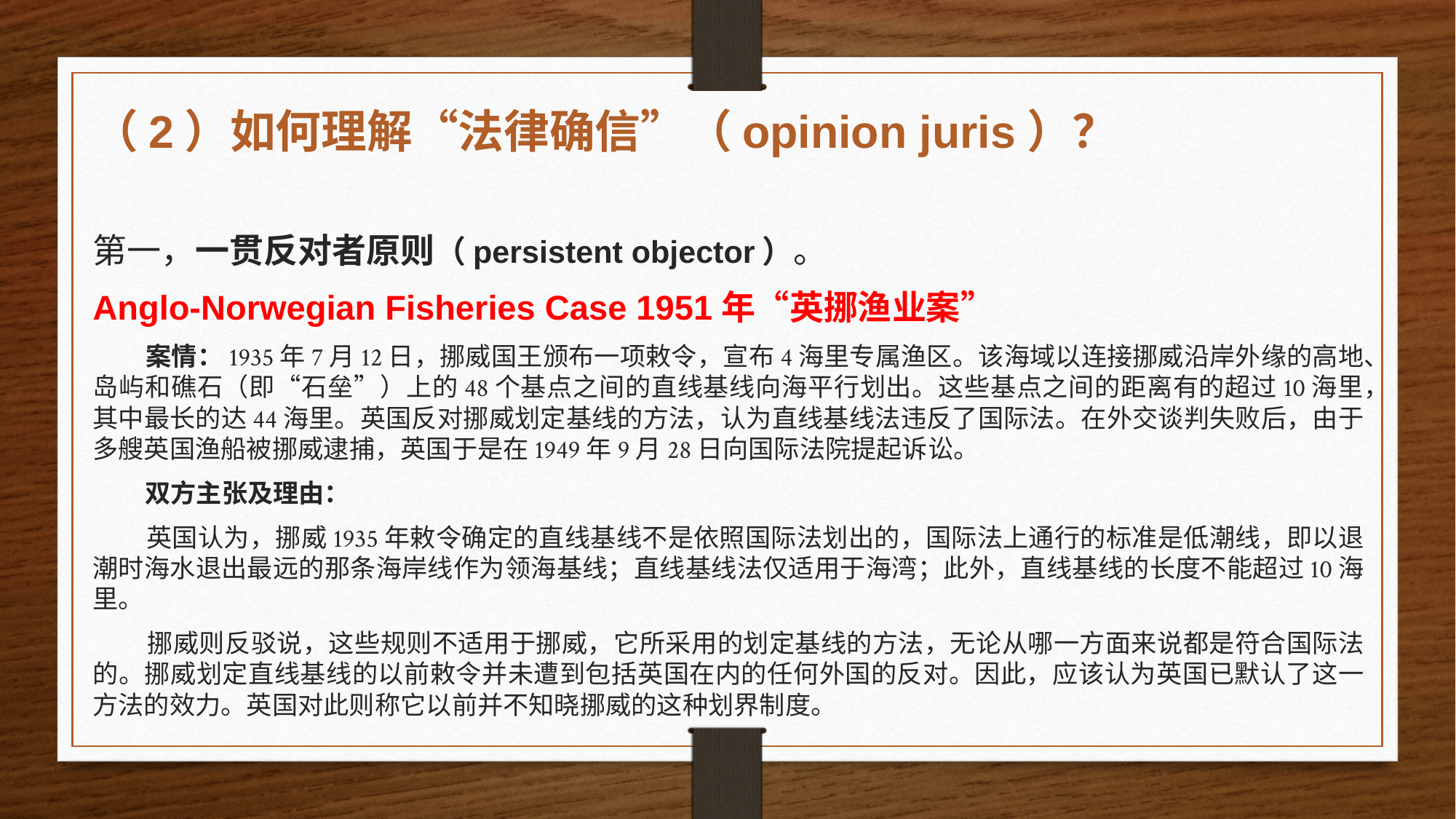

（2）如何理解“法律确信”（opinion juris）？

第一，一贯反对者原则（persistent objector）。
Anglo-Norwegian Fisheries Case 1951年“英挪渔业案”
        案情：1935年7月12日，挪威国王颁布一项敕令，宣布4海里专属渔区。该海域以连接挪威沿岸外缘的高地、岛屿和礁石（即“石垒”）上的48个基点之间的直线基线向海平行划出。这些基点之间的距离有的超过10海里，其中最长的达44海里。英国反对挪威划定基线的方法，认为直线基线法违反了国际法。在外交谈判失败后，由于多艘英国渔船被挪威逮捕，英国于是在1949年9月28日向国际法院提起诉讼。
        双方主张及理由：
        英国认为，挪威1935年敕令确定的直线基线不是依照国际法划出的，国际法上通行的标准是低潮线，即以退潮时海水退出最远的那条海岸线作为领海基线；直线基线法仅适用于海湾；此外，直线基线的长度不能超过10海里。
        挪威则反驳说，这些规则不适用于挪威，它所采用的划定基线的方法，无论从哪一方面来说都是符合国际法的。挪威划定直线基线的以前敕令并未遭到包括英国在内的任何外国的反对。因此，应该认为英国已默认了这一方法的效力。英国对此则称它以前并不知晓挪威的这种划界制度。